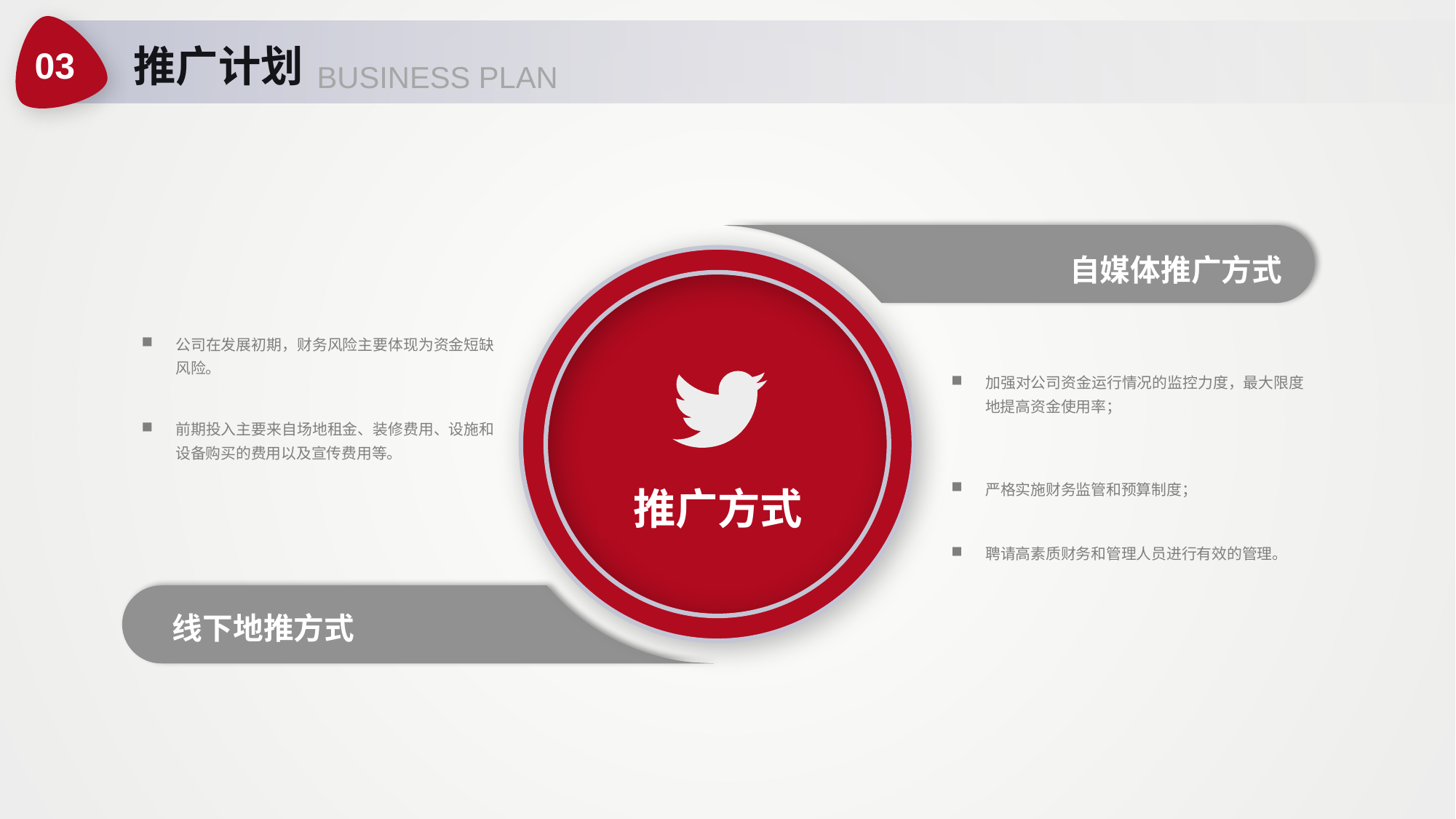

03

推广计划
BUSINESS PLAN

自媒体推广方式

推广方式
公司在发展初期，财务风险主要体现为资金短缺风险。
加强对公司资金运行情况的监控力度，最大限度地提高资金使用率；

前期投入主要来自场地租金、装修费用、设施和设备购买的费用以及宣传费用等。
严格实施财务监管和预算制度；
聘请高素质财务和管理人员进行有效的管理。

线下地推方式